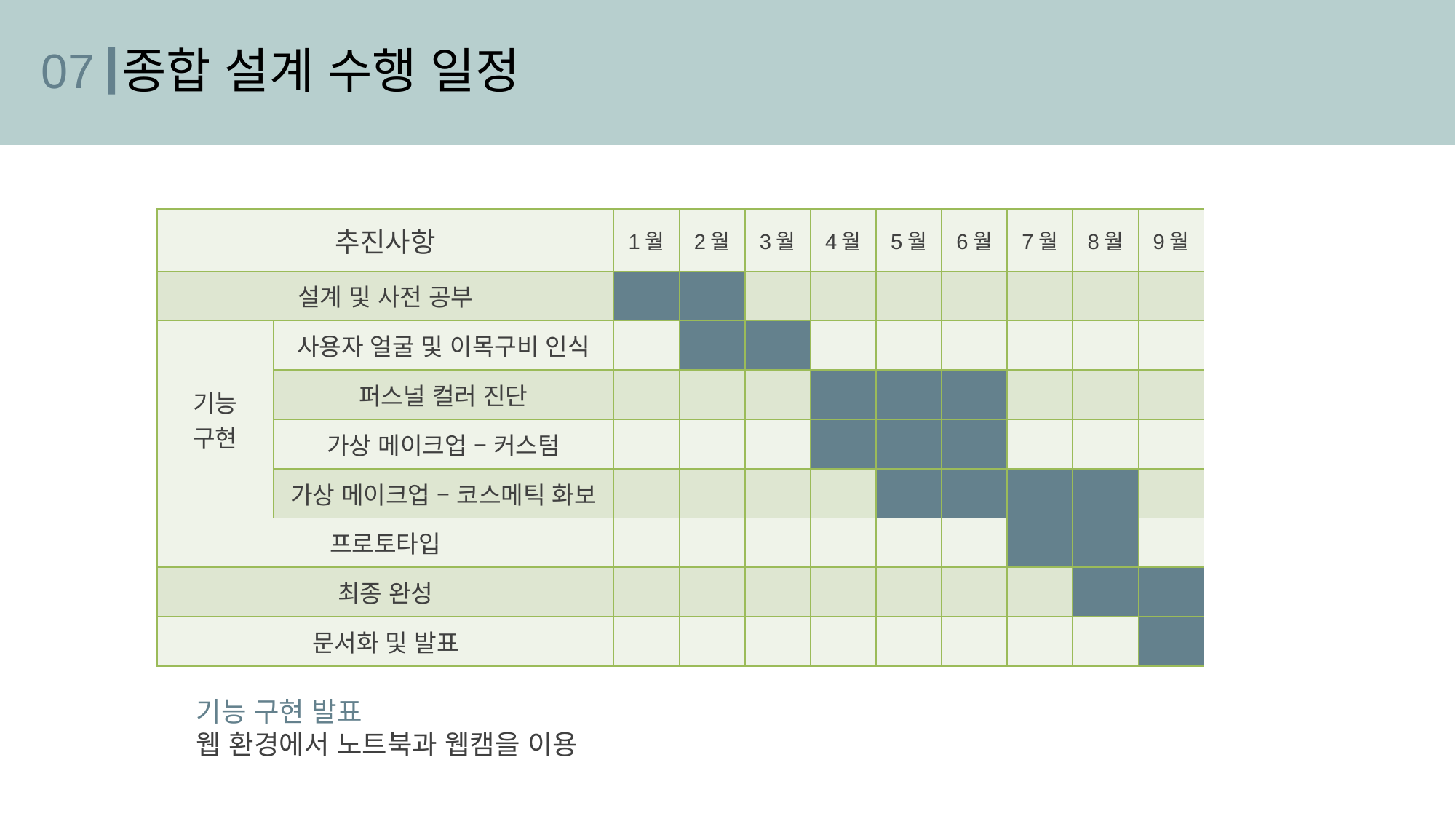

07
종합 설계 수행 일정

| 추진사항 | 추진사항 | 1월 | 2월 | 3월 | 4월 | 5월 | 6월 | 7월 | 8월 | 9월 |
| --- | --- | --- | --- | --- | --- | --- | --- | --- | --- | --- |
| 설계 및 사전 공부 | 설계 및 사전 공부 |  |  |  |  |  |  |  |  |  |
| 기능 구현 | 사용자 얼굴 및 이목구비 인식 |  |  |  |  |  |  |  |  |  |
|  | 퍼스널 컬러 진단 |  |  |  |  |  |  |  |  |  |
|  | 가상 메이크업 – 커스텀 |  |  |  |  |  |  |  |  |  |
|  | 가상 메이크업 – 코스메틱 화보 |  |  |  |  |  |  |  |  |  |
| 프로토타입 | 프로토타입 데모 |  |  |  |  |  |  |  |  |  |
| 최종 완성 | 최종 완성 |  |  |  |  |  |  |  |  |  |
| 문서화 및 발표 | 문서화 및 발표 |  |  |  |  |  |  |  |  |  |
기능 구현 발표
웹 환경에서 노트북과 웹캠을 이용